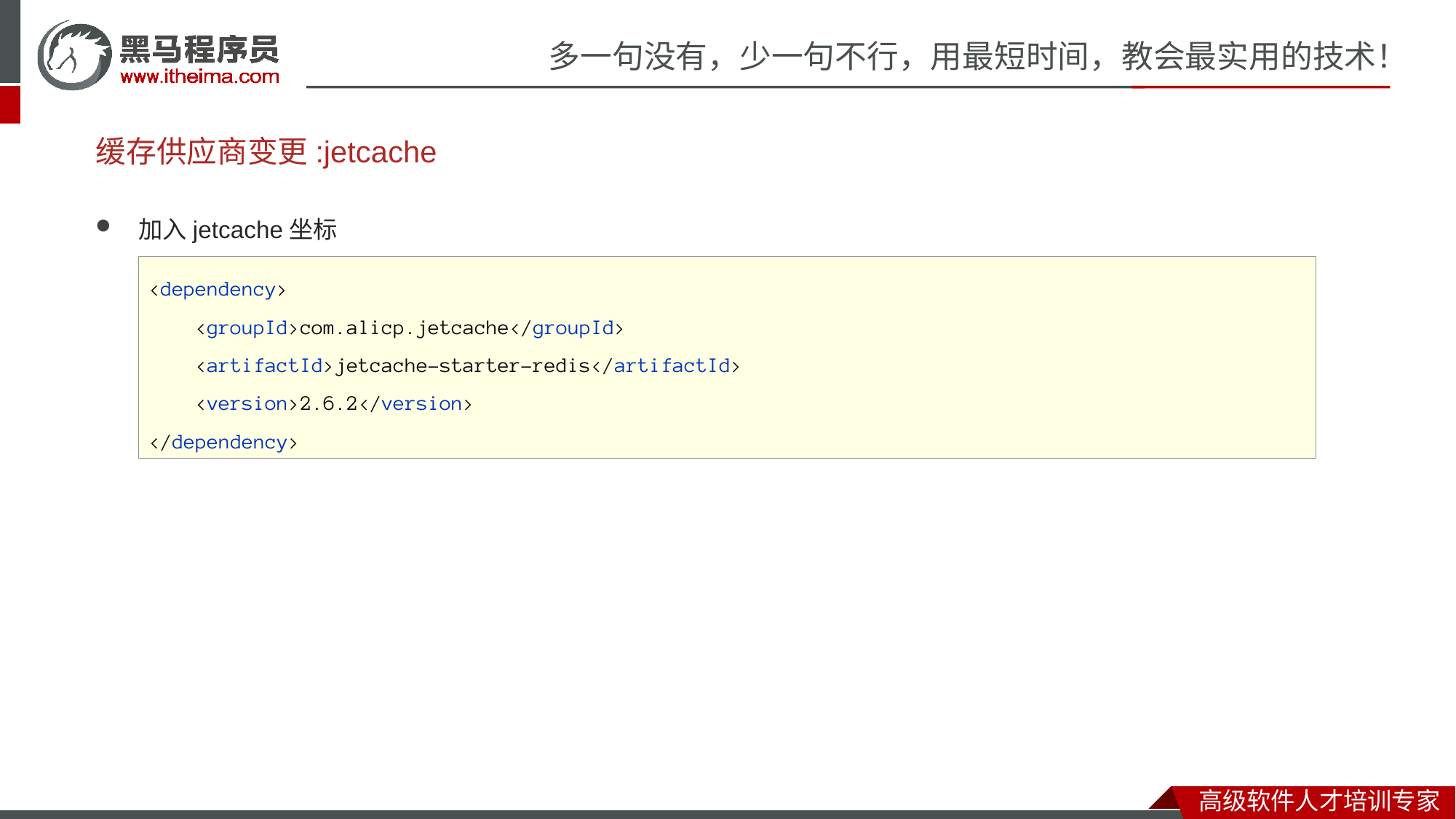

# 缓存供应商变更:jetcache
加入jetcache坐标
<dependency>
    <groupId>com.alicp.jetcache</groupId>
    <artifactId>jetcache-starter-redis</artifactId>
    <version>2.6.2</version>
</dependency>